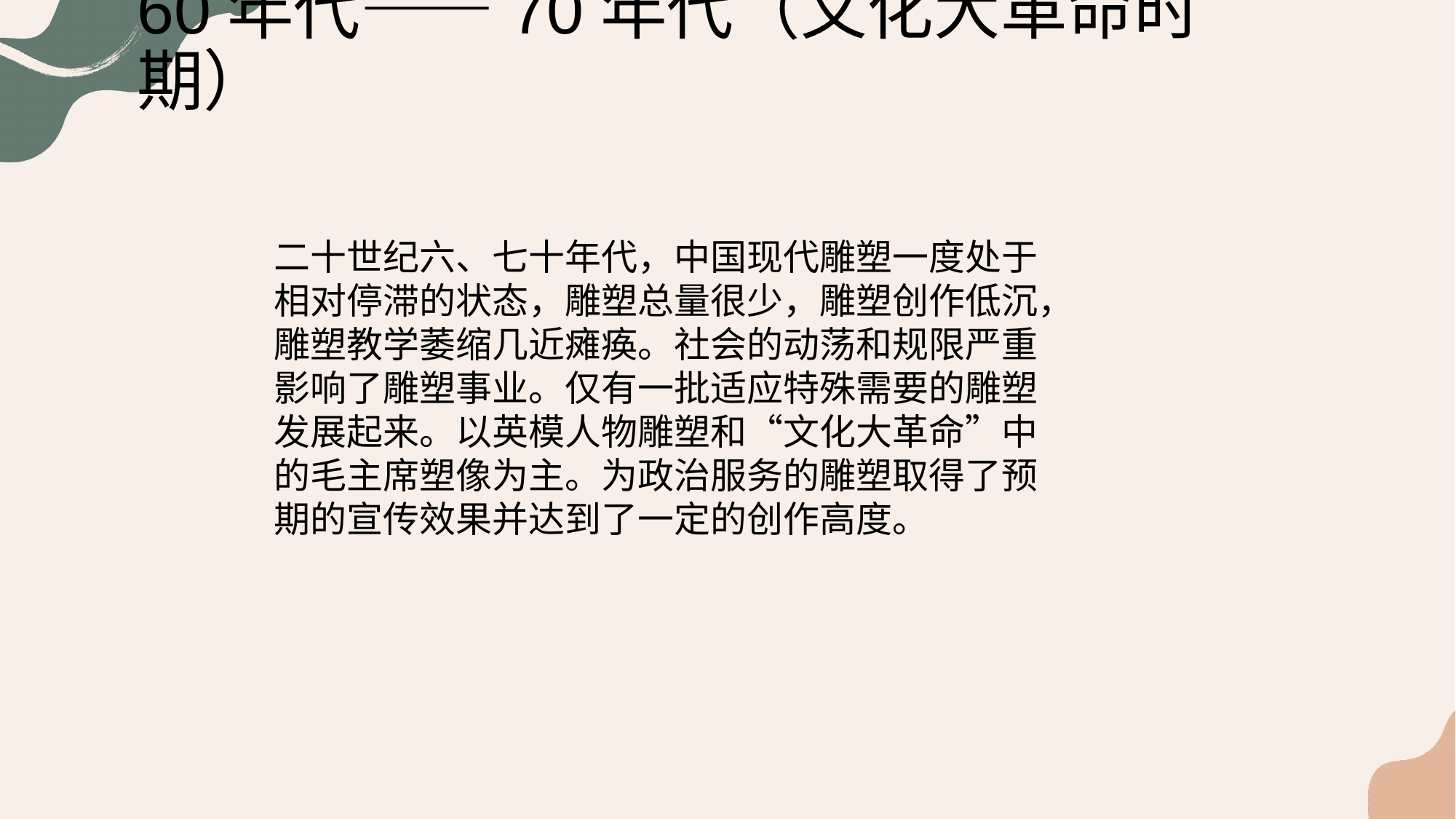

# 60年代——70年代（文化大革命时期）
二十世纪六、七十年代，中国现代雕塑一度处于相对停滞的状态，雕塑总量很少，雕塑创作低沉，雕塑教学萎缩几近瘫痪。社会的动荡和规限严重影响了雕塑事业。仅有一批适应特殊需要的雕塑发展起来。以英模人物雕塑和“文化大革命”中的毛主席塑像为主。为政治服务的雕塑取得了预期的宣传效果并达到了一定的创作高度。